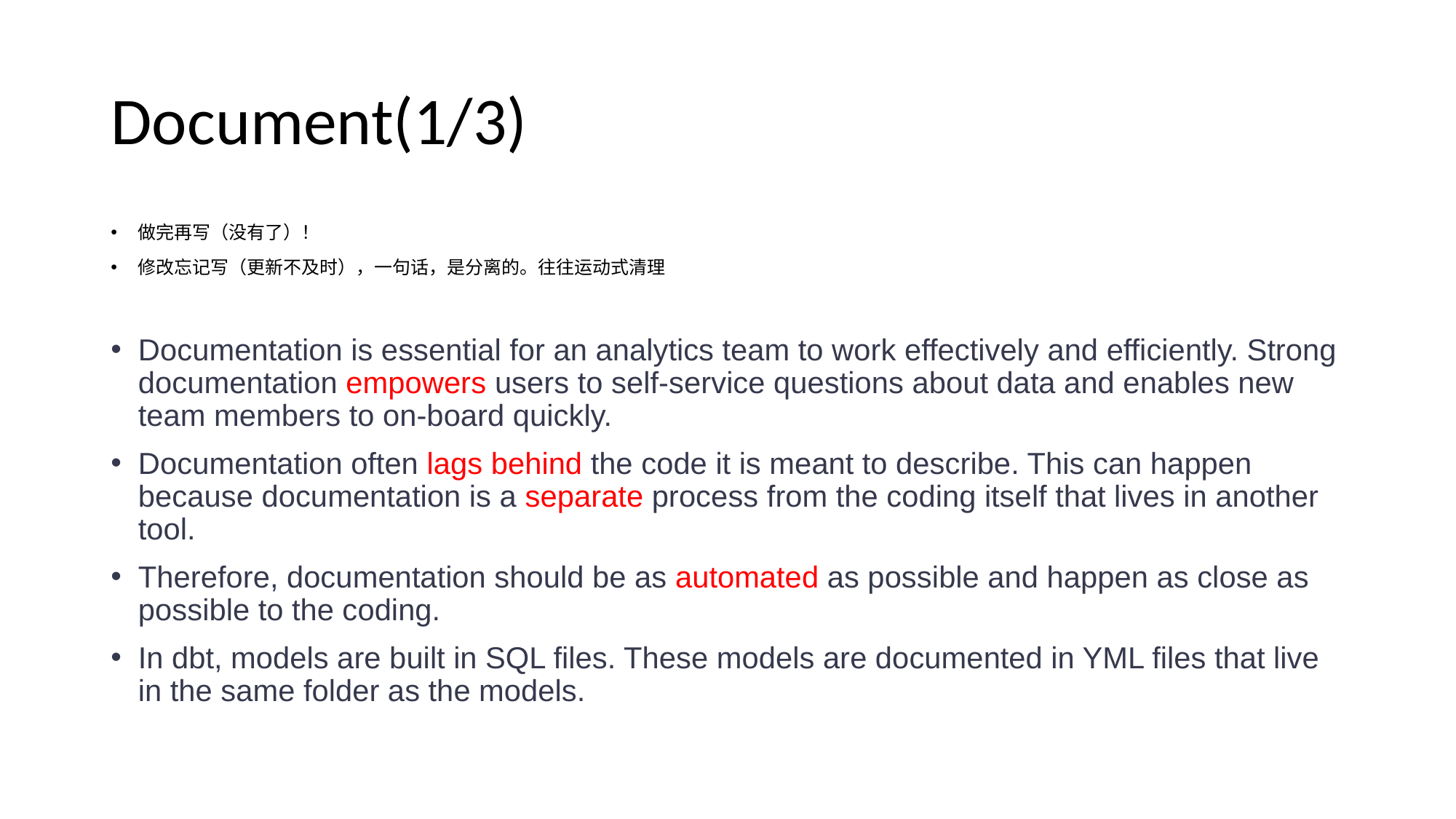

# Document(1/3)
做完再写（没有了）！
修改忘记写（更新不及时），一句话，是分离的。往往运动式清理

Documentation is essential for an analytics team to work effectively and efficiently. Strong documentation empowers users to self-service questions about data and enables new team members to on-board quickly.
Documentation often lags behind the code it is meant to describe. This can happen because documentation is a separate process from the coding itself that lives in another tool.
Therefore, documentation should be as automated as possible and happen as close as possible to the coding.
In dbt, models are built in SQL files. These models are documented in YML files that live in the same folder as the models.